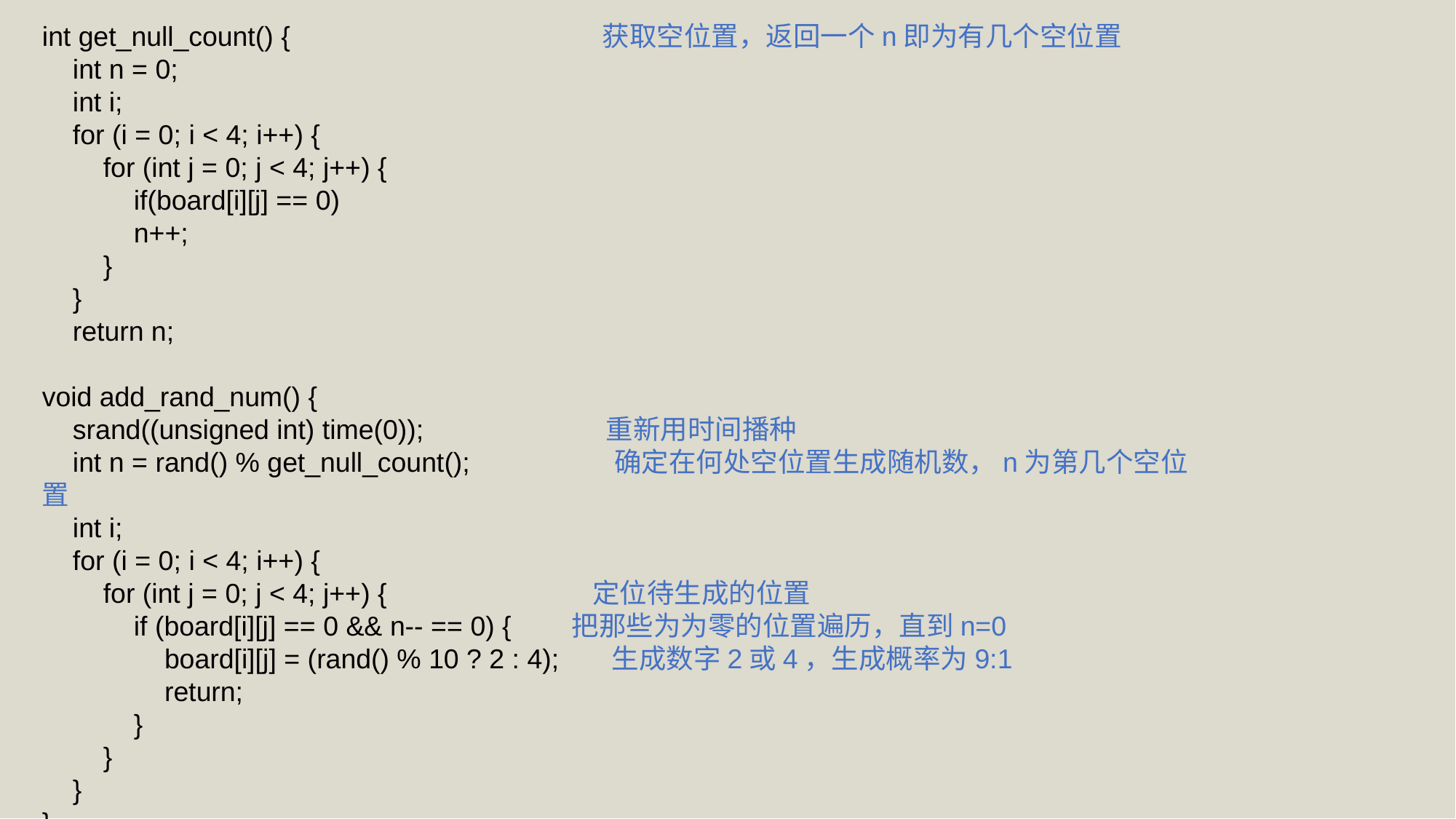

int get_null_count() {                                        获取空位置，返回一个n即为有几个空位置
    int n = 0;
    int i;
    for (i = 0; i < 4; i++) {
        for (int j = 0; j < 4; j++) {
            if(board[i][j] == 0)
            n++;
        }
    }
    return n;

void add_rand_num() {
    srand((unsigned int) time(0));                       重新用时间播种
    int n = rand() % get_null_count();                  确定在何处空位置生成随机数，n为第几个空位置
    int i;
    for (i = 0; i < 4; i++) {
        for (int j = 0; j < 4; j++) {                          定位待生成的位置
            if (board[i][j] == 0 && n-- == 0) {       把那些为为零的位置遍历，直到n=0
                board[i][j] = (rand() % 10 ? 2 : 4);      生成数字2或4，生成概率为9:1
                return;
            }
        }
    }
}